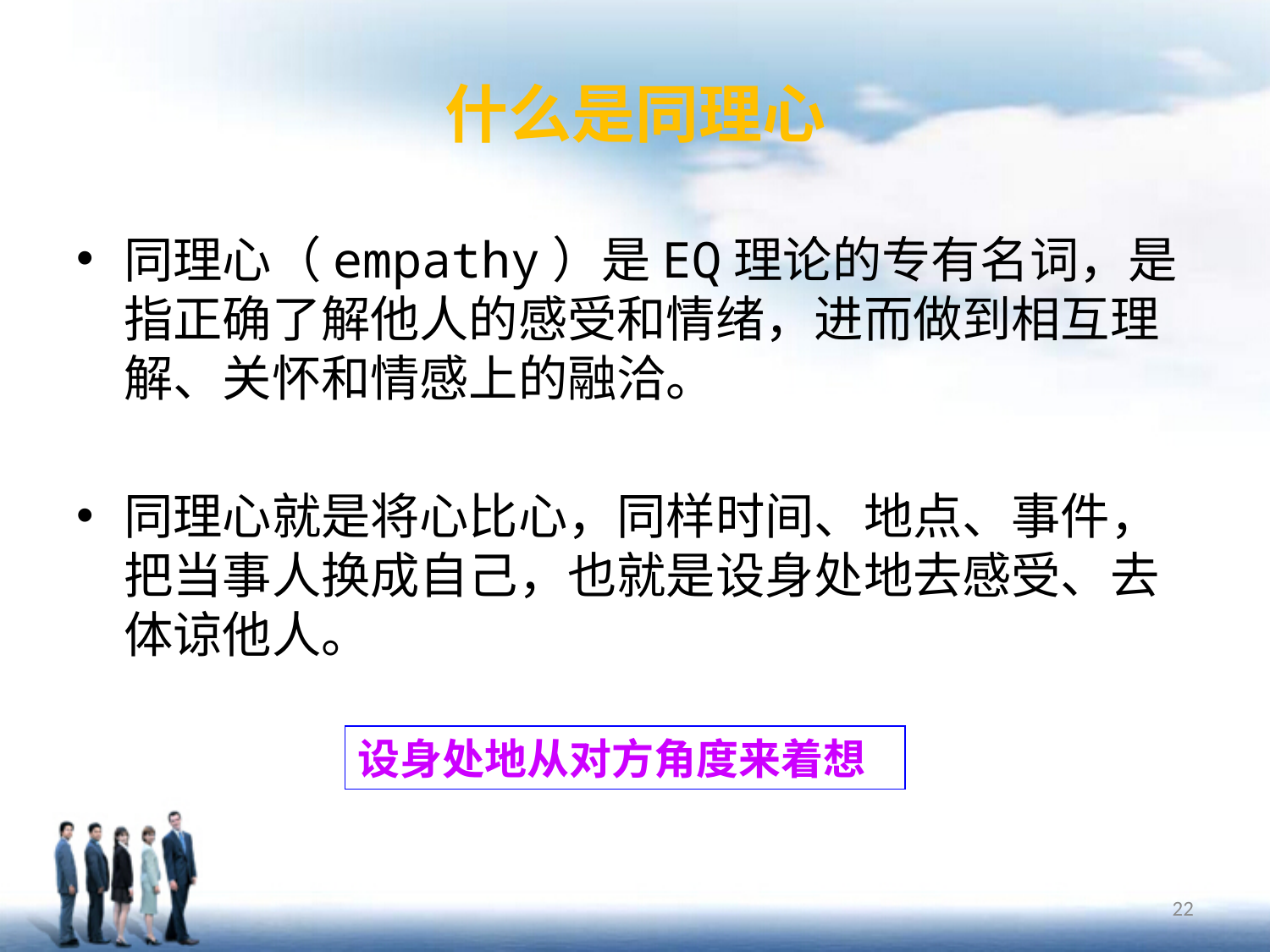

# 什么是同理心
同理心（empathy）是EQ理论的专有名词，是指正确了解他人的感受和情绪，进而做到相互理解、关怀和情感上的融洽。

同理心就是将心比心，同样时间、地点、事件，把当事人换成自己，也就是设身处地去感受、去体谅他人。

设身处地从对方角度来着想
22